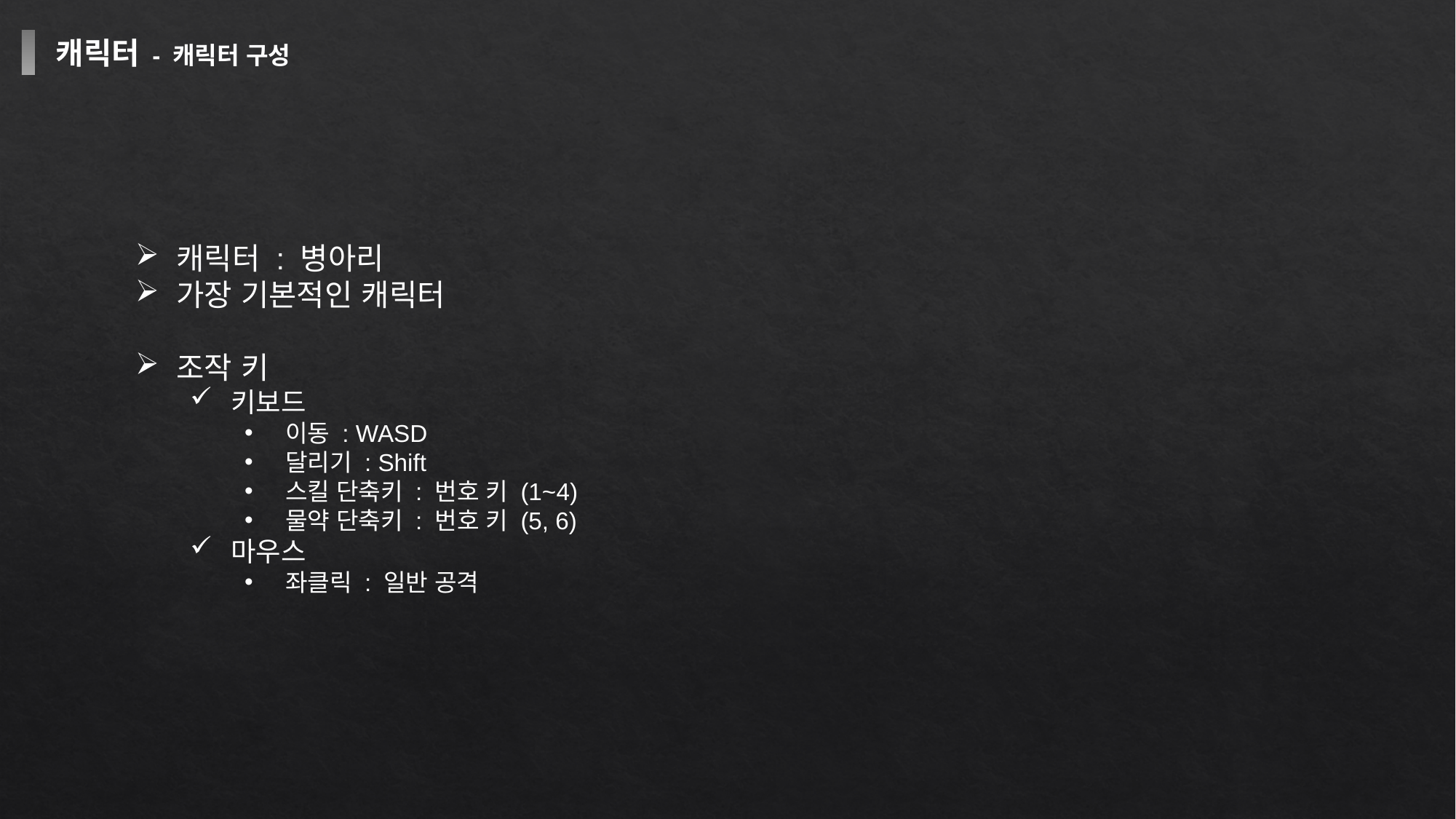

캐릭터 - 캐릭터 구성

캐릭터 : 병아리
가장 기본적인 캐릭터

조작 키
키보드
이동 : WASD
달리기 : Shift
스킬 단축키 : 번호 키 (1~4)
물약 단축키 : 번호 키 (5, 6)
마우스
좌클릭 : 일반 공격